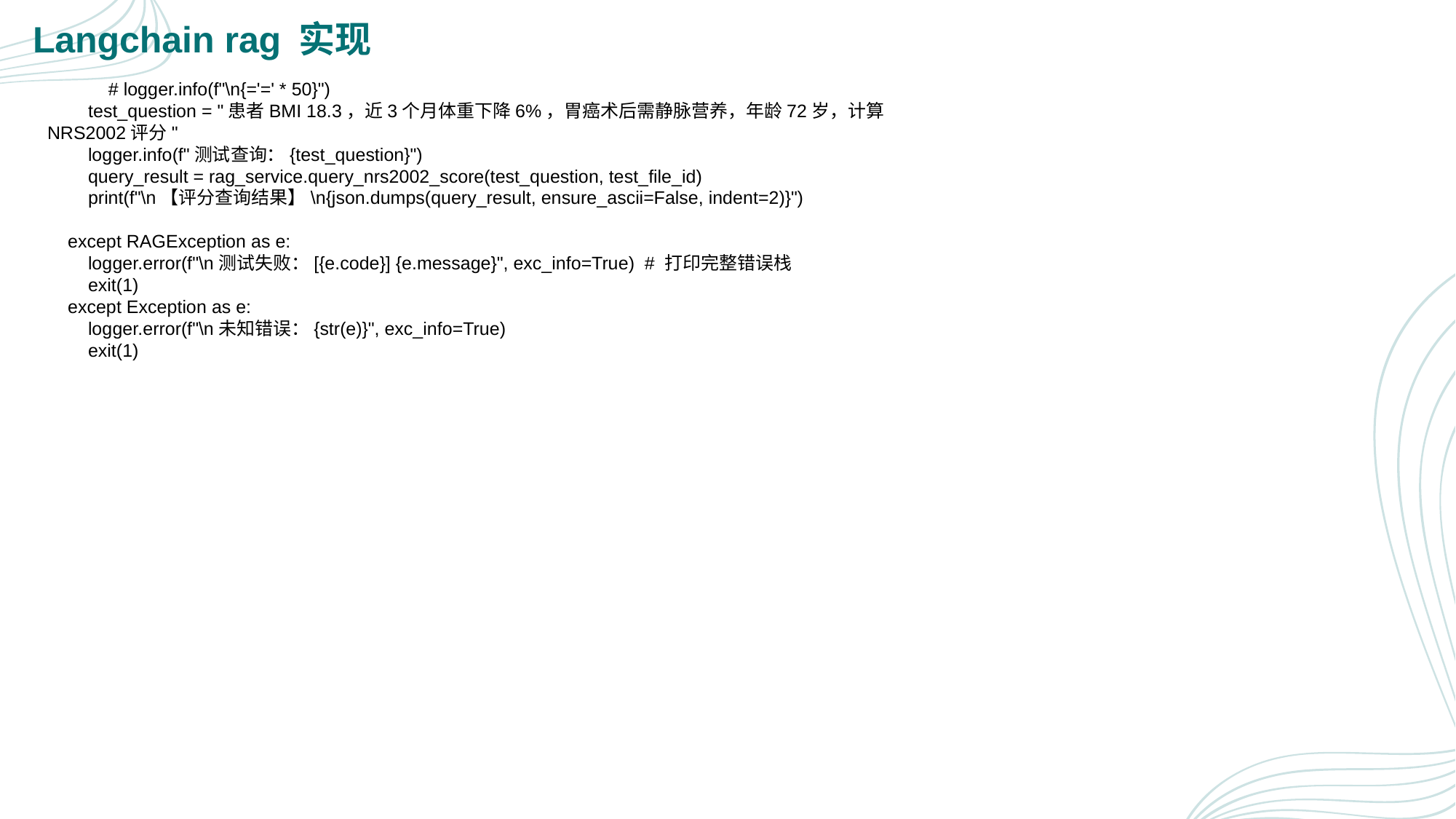

Langchain rag 实现
            # logger.info(f"\n{='=' * 50}")
        test_question = "患者BMI 18.3，近3个月体重下降6%，胃癌术后需静脉营养，年龄72岁，计算NRS2002评分"
        logger.info(f"测试查询：{test_question}")
        query_result = rag_service.query_nrs2002_score(test_question, test_file_id)
        print(f"\n【评分查询结果】\n{json.dumps(query_result, ensure_ascii=False, indent=2)}")

    except RAGException as e:
        logger.error(f"\n测试失败：[{e.code}] {e.message}", exc_info=True)  # 打印完整错误栈
        exit(1)
    except Exception as e:
        logger.error(f"\n未知错误：{str(e)}", exc_info=True)
        exit(1)